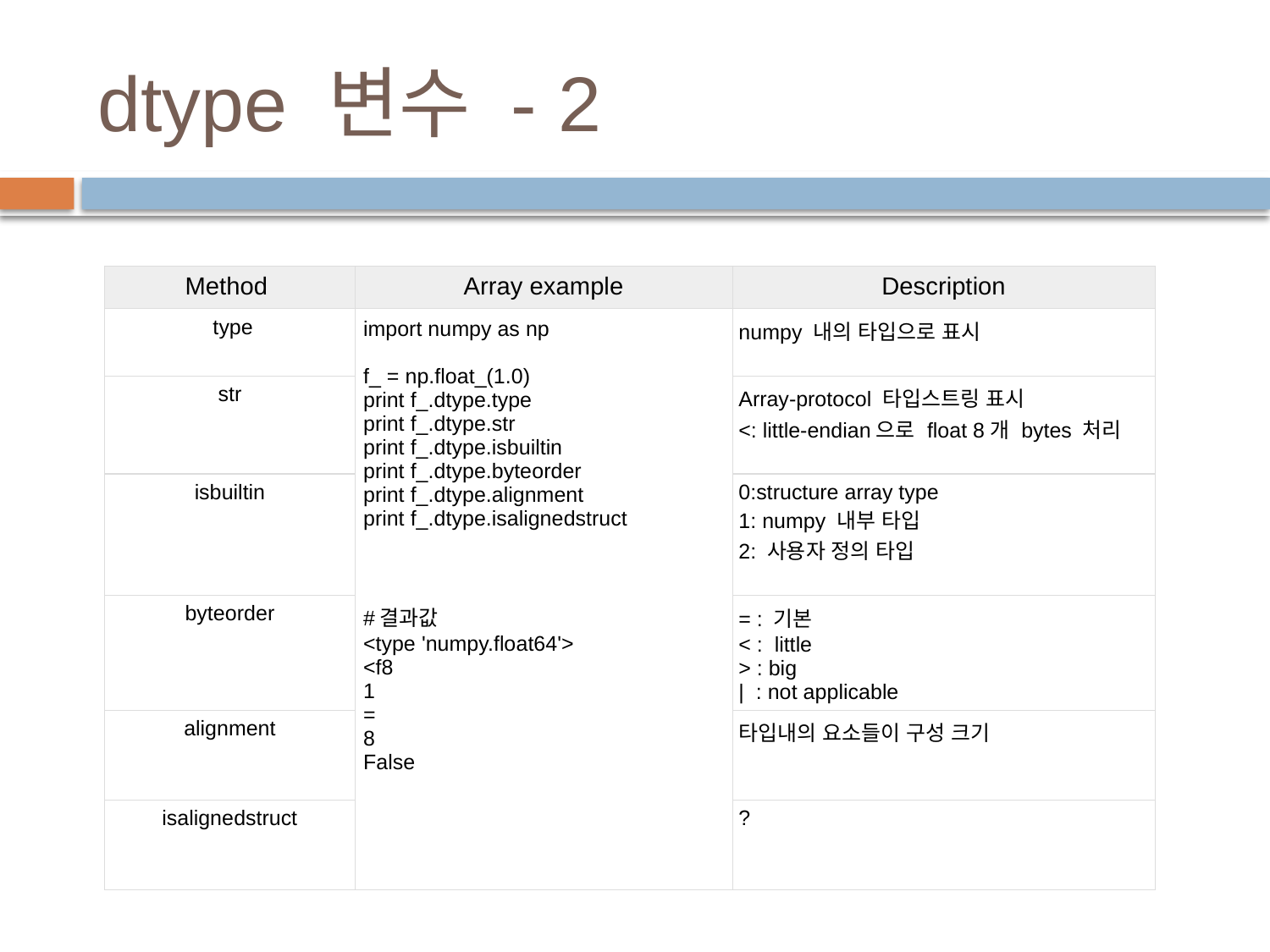

# dtype 변수 - 2
| Method | Array example | Description |
| --- | --- | --- |
| type | import numpy as np f\_ = np.float\_(1.0) print f\_.dtype.type print f\_.dtype.str print f\_.dtype.isbuiltin print f\_.dtype.byteorder print f\_.dtype.alignment print f\_.dtype.isalignedstruct #결과값 <type 'numpy.float64'> <f8 1 = 8 False | numpy 내의 타입으로 표시 |
| str |  | Array-protocol 타입스트링 표시 <: little-endian으로 float 8개 bytes 처리 |
| isbuiltin |  | 0:structure array type 1: numpy 내부 타입 2: 사용자 정의 타입 |
| byteorder |  | = : 기본 < : little > : big | : not applicable |
| alignment |  | 타입내의 요소들이 구성 크기 |
| isalignedstruct |  | ? |